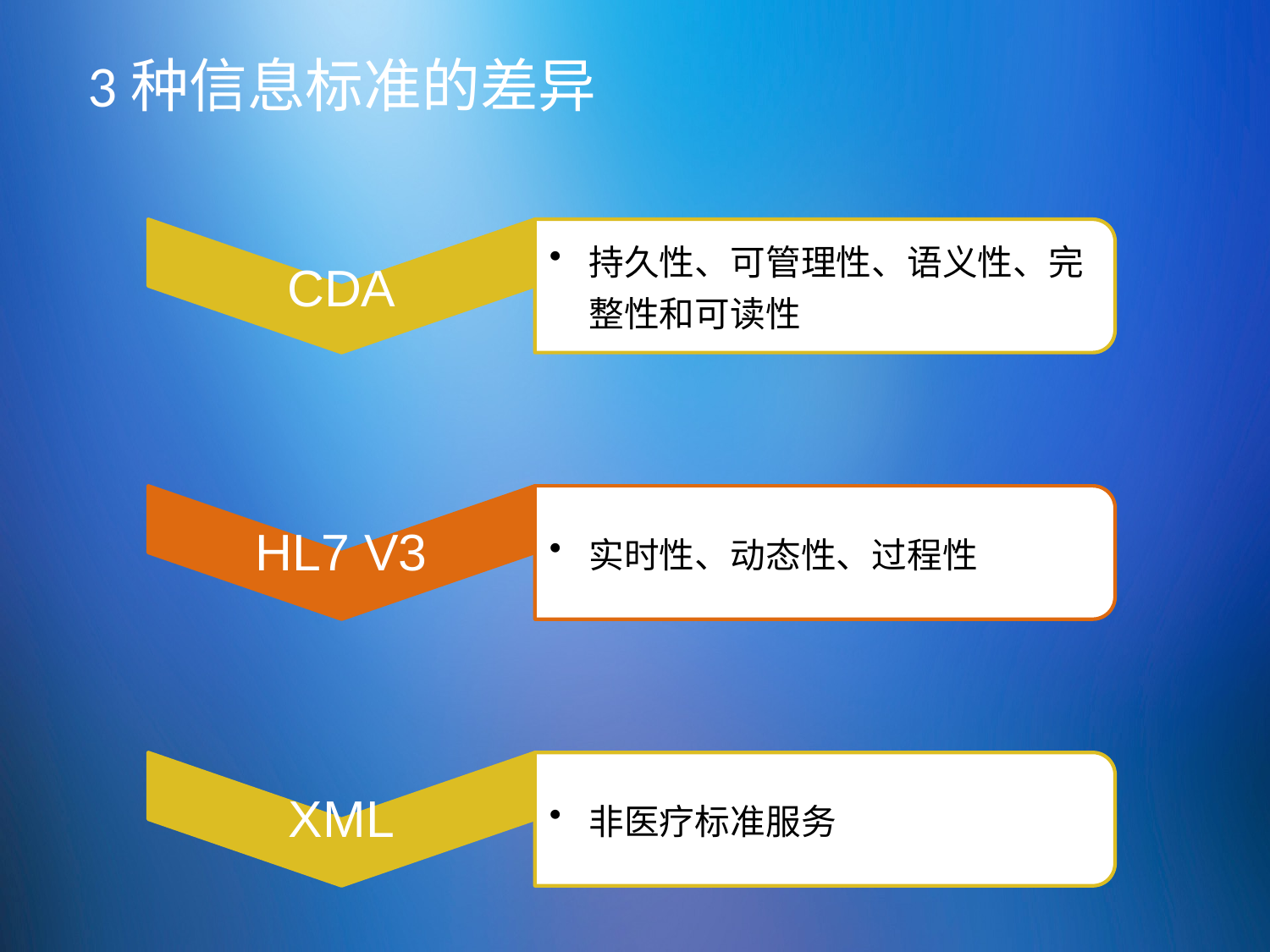

# 3种信息标准的差异
CDA
持久性、可管理性、语义性、完整性和可读性
HL7 V3
实时性、动态性、过程性
XML
非医疗标准服务